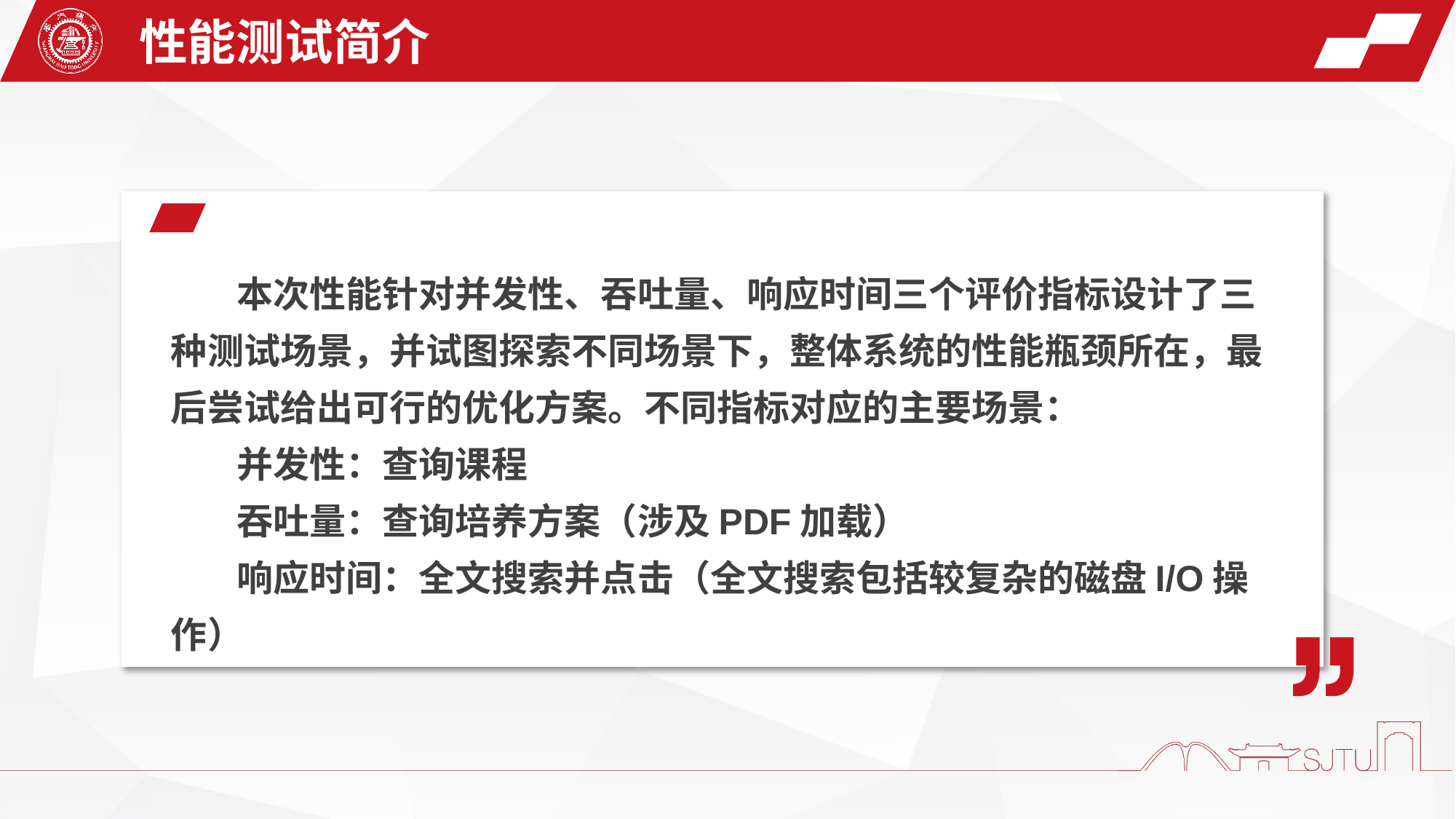

性能测试简介

       本次性能针对并发性、吞吐量、响应时间三个评价指标设计了三种测试场景，并试图探索不同场景下，整体系统的性能瓶颈所在，最后尝试给出可行的优化方案。不同指标对应的主要场景：
       并发性：查询课程
       吞吐量：查询培养方案（涉及PDF加载）
       响应时间：全文搜索并点击（全文搜索包括较复杂的磁盘I/O操作）